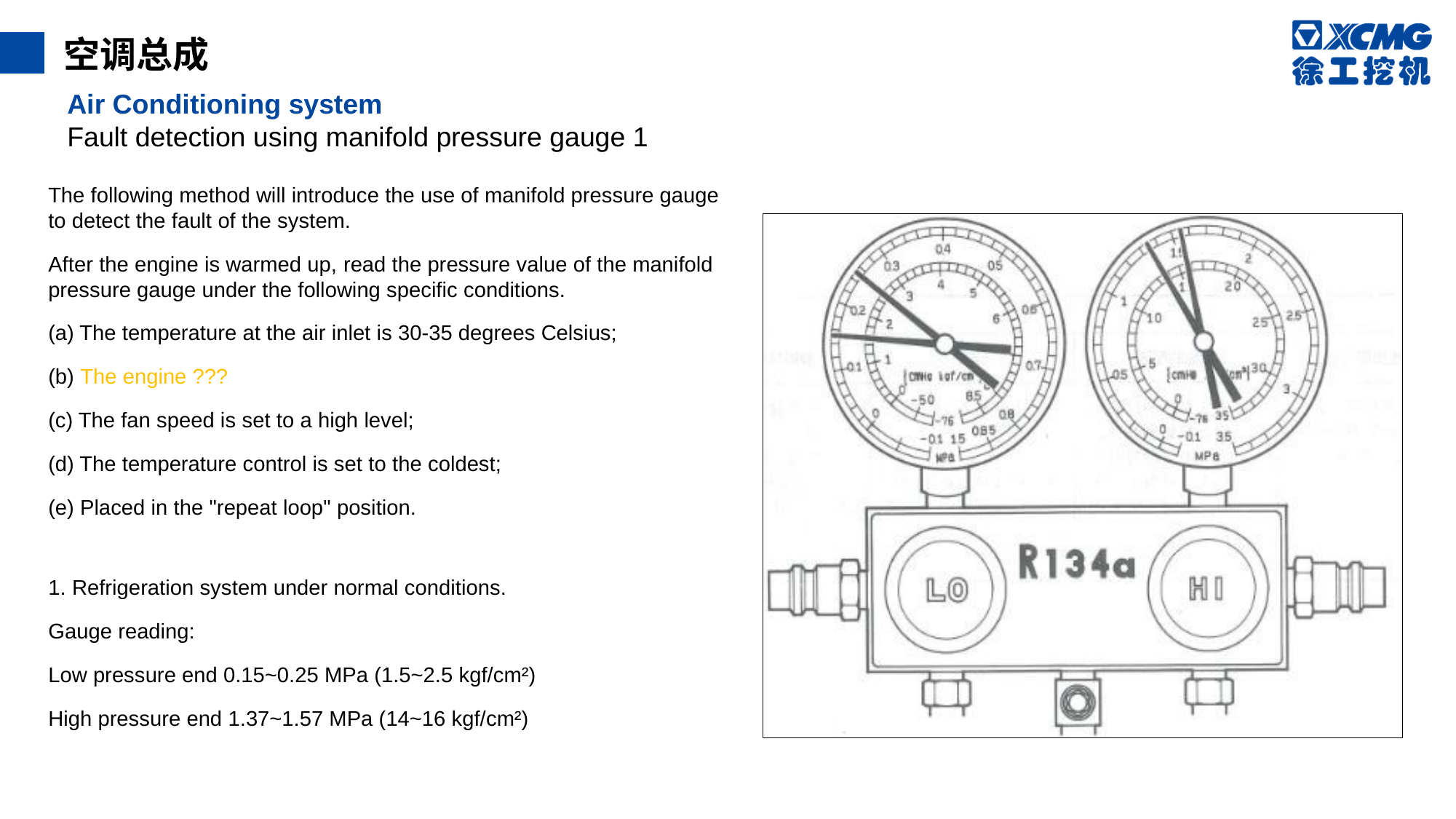

空调总成

Air Conditioning system
Fault detection using manifold pressure gauge 1
The following method will introduce the use of manifold pressure gauge to detect the fault of the system.
After the engine is warmed up, read the pressure value of the manifold pressure gauge under the following specific conditions.
(a) The temperature at the air inlet is 30-35 degrees Celsius;
(b) The engine ???
(c) The fan speed is set to a high level;
(d) The temperature control is set to the coldest;
(e) Placed in the "repeat loop" position.

1. Refrigeration system under normal conditions.
Gauge reading:
Low pressure end 0.15~0.25 MPa (1.5~2.5 kgf/cm²)
High pressure end 1.37~1.57 MPa (14~16 kgf/cm²)